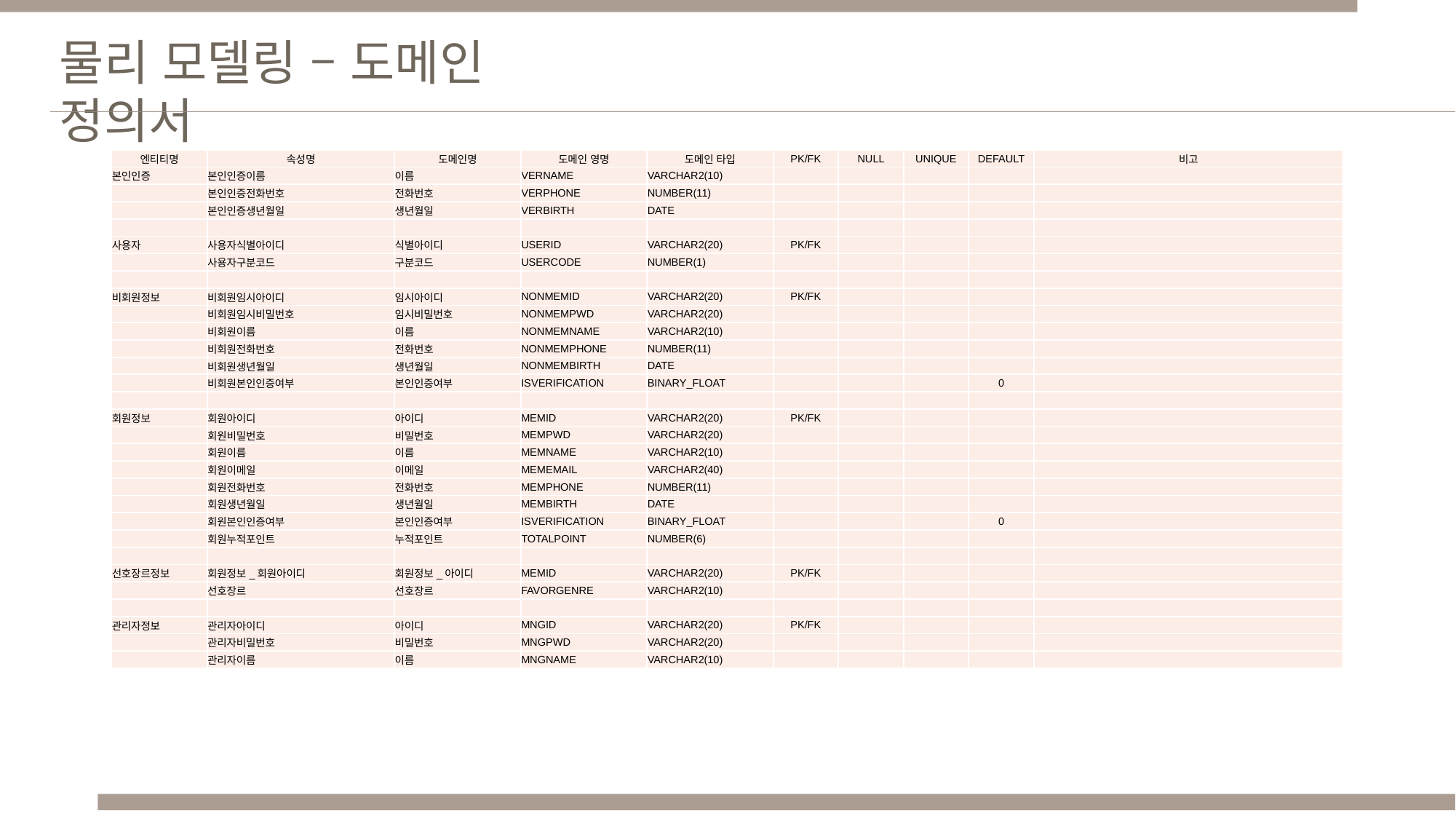

물리 모델링 – 도메인 정의서
| 엔티티명 | 속성명 | 도메인명 | 도메인 영명 | 도메인 타입 | PK/FK | NULL | UNIQUE | DEFAULT | 비고 |
| --- | --- | --- | --- | --- | --- | --- | --- | --- | --- |
| 본인인증 | 본인인증이름 | 이름 | VERNAME | VARCHAR2(10) |  |  |  |  |  |
|  | 본인인증전화번호 | 전화번호 | VERPHONE | NUMBER(11) |  |  |  |  |  |
|  | 본인인증생년월일 | 생년월일 | VERBIRTH | DATE |  |  |  |  |  |
|  |  |  |  |  |  |  |  |  |  |
| 사용자 | 사용자식별아이디 | 식별아이디 | USERID | VARCHAR2(20) | PK/FK |  |  |  |  |
|  | 사용자구분코드 | 구분코드 | USERCODE | NUMBER(1) |  |  |  |  |  |
|  |  |  |  |  |  |  |  |  |  |
| 비회원정보 | 비회원임시아이디 | 임시아이디 | NONMEMID | VARCHAR2(20) | PK/FK |  |  |  |  |
|  | 비회원임시비밀번호 | 임시비밀번호 | NONMEMPWD | VARCHAR2(20) |  |  |  |  |  |
|  | 비회원이름 | 이름 | NONMEMNAME | VARCHAR2(10) |  |  |  |  |  |
|  | 비회원전화번호 | 전화번호 | NONMEMPHONE | NUMBER(11) |  |  |  |  |  |
|  | 비회원생년월일 | 생년월일 | NONMEMBIRTH | DATE |  |  |  |  |  |
|  | 비회원본인인증여부 | 본인인증여부 | ISVERIFICATION | BINARY\_FLOAT |  |  |  | 0 |  |
|  |  |  |  |  |  |  |  |  |  |
| 회원정보 | 회원아이디 | 아이디 | MEMID | VARCHAR2(20) | PK/FK |  |  |  |  |
|  | 회원비밀번호 | 비밀번호 | MEMPWD | VARCHAR2(20) |  |  |  |  |  |
|  | 회원이름 | 이름 | MEMNAME | VARCHAR2(10) |  |  |  |  |  |
|  | 회원이메일 | 이메일 | MEMEMAIL | VARCHAR2(40) |  |  |  |  |  |
|  | 회원전화번호 | 전화번호 | MEMPHONE | NUMBER(11) |  |  |  |  |  |
|  | 회원생년월일 | 생년월일 | MEMBIRTH | DATE |  |  |  |  |  |
|  | 회원본인인증여부 | 본인인증여부 | ISVERIFICATION | BINARY\_FLOAT |  |  |  | 0 |  |
|  | 회원누적포인트 | 누적포인트 | TOTALPOINT | NUMBER(6) |  |  |  |  |  |
|  |  |  |  |  |  |  |  |  |  |
| 선호장르정보 | 회원정보\_회원아이디 | 회원정보\_아이디 | MEMID | VARCHAR2(20) | PK/FK |  |  |  |  |
|  | 선호장르 | 선호장르 | FAVORGENRE | VARCHAR2(10) |  |  |  |  |  |
|  |  |  |  |  |  |  |  |  |  |
| 관리자정보 | 관리자아이디 | 아이디 | MNGID | VARCHAR2(20) | PK/FK |  |  |  |  |
|  | 관리자비밀번호 | 비밀번호 | MNGPWD | VARCHAR2(20) |  |  |  |  |  |
|  | 관리자이름 | 이름 | MNGNAME | VARCHAR2(10) |  |  |  |  |  |